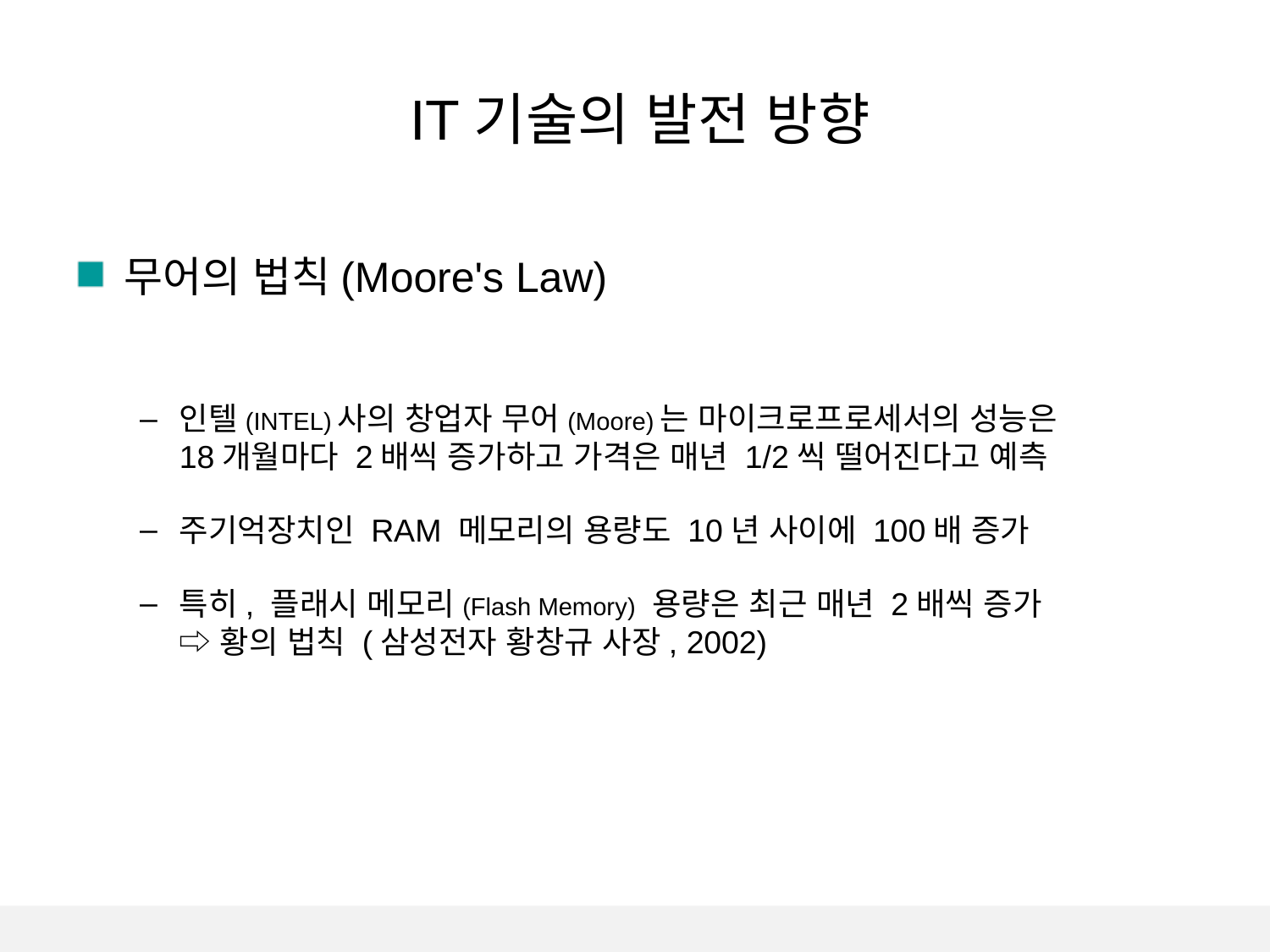

IT기술의 발전 방향
무어의 법칙(Moore's Law)

인텔(INTEL)사의 창업자 무어(Moore)는 마이크로프로세서의 성능은
18개월마다 2배씩 증가하고 가격은 매년 1/2씩 떨어진다고 예측
주기억장치인 RAM 메모리의 용량도 10년 사이에 100배 증가
특히, 플래시 메모리(Flash Memory) 용량은 최근 매년 2배씩 증가
⇨ 황의 법칙 (삼성전자 황창규 사장, 2002)